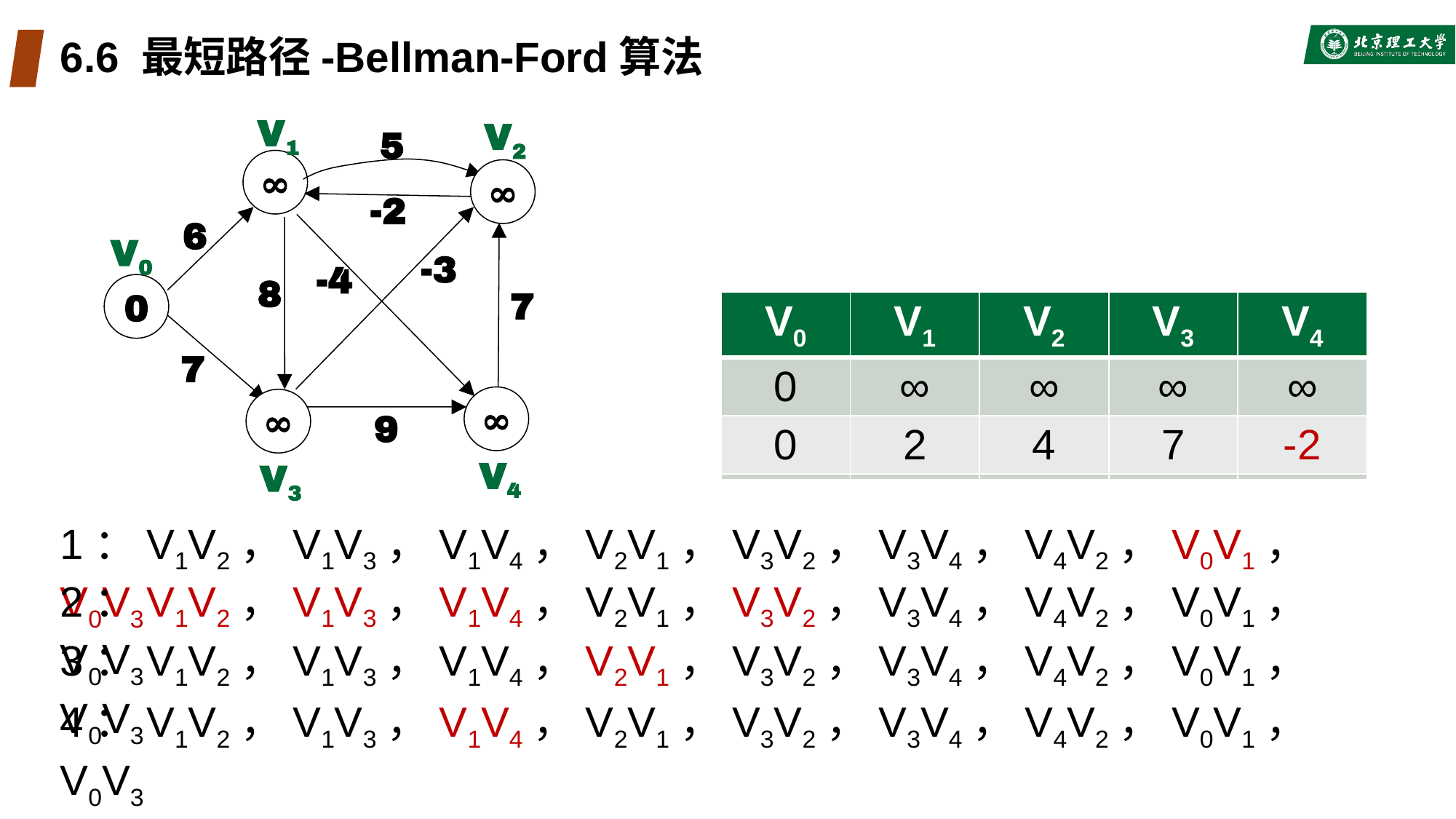

# 6.6 最短路径-Bellman-Ford算法
V1
V2
5

∞
∞
-2

6

V0
-3
-4
8
0
7

7
∞
∞
9

V4
V3

| V0 | V1 | V2 | V3 | V4 |
| --- | --- | --- | --- | --- |
| 0 | ∞ | ∞ | ∞ | ∞ |
| 0 | 2 | 4 | 7 | -2 |
|  |  |  |  |  |
|  |  |  |  |  |
|  |  |  |  |  |
|  |  |  |  |  |

1：V1V2，V1V3，V1V4，V2V1，V3V2，V3V4，V4V2，V0V1，V0V3
2：V1V2，V1V3，V1V4，V2V1，V3V2，V3V4，V4V2，V0V1，V0V3
3：V1V2，V1V3，V1V4，V2V1，V3V2，V3V4，V4V2，V0V1，V0V3
4：V1V2，V1V3，V1V4，V2V1，V3V2，V3V4，V4V2，V0V1，V0V3